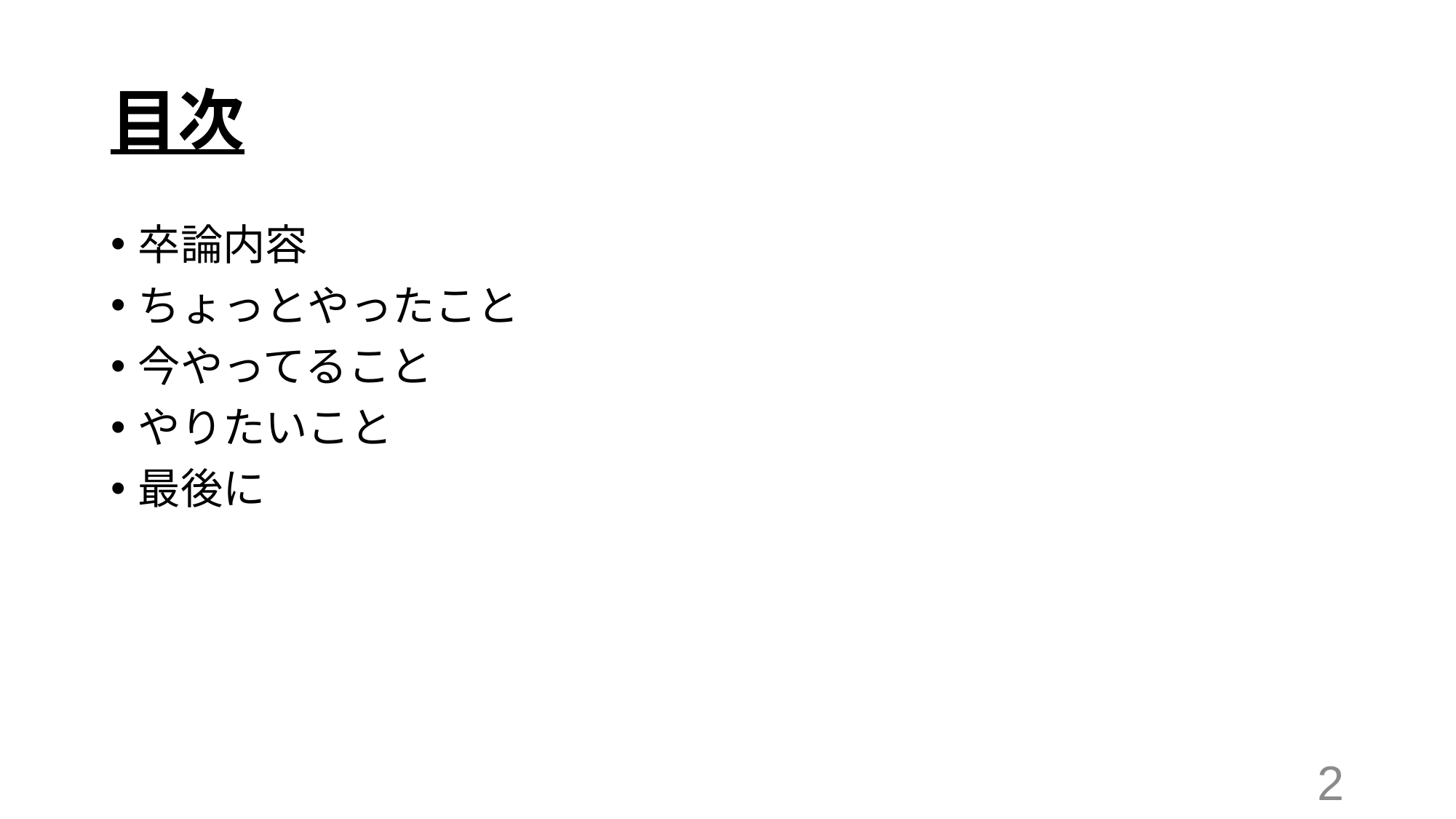

# 目次
卒論内容
ちょっとやったこと
今やってること
やりたいこと
最後に
2